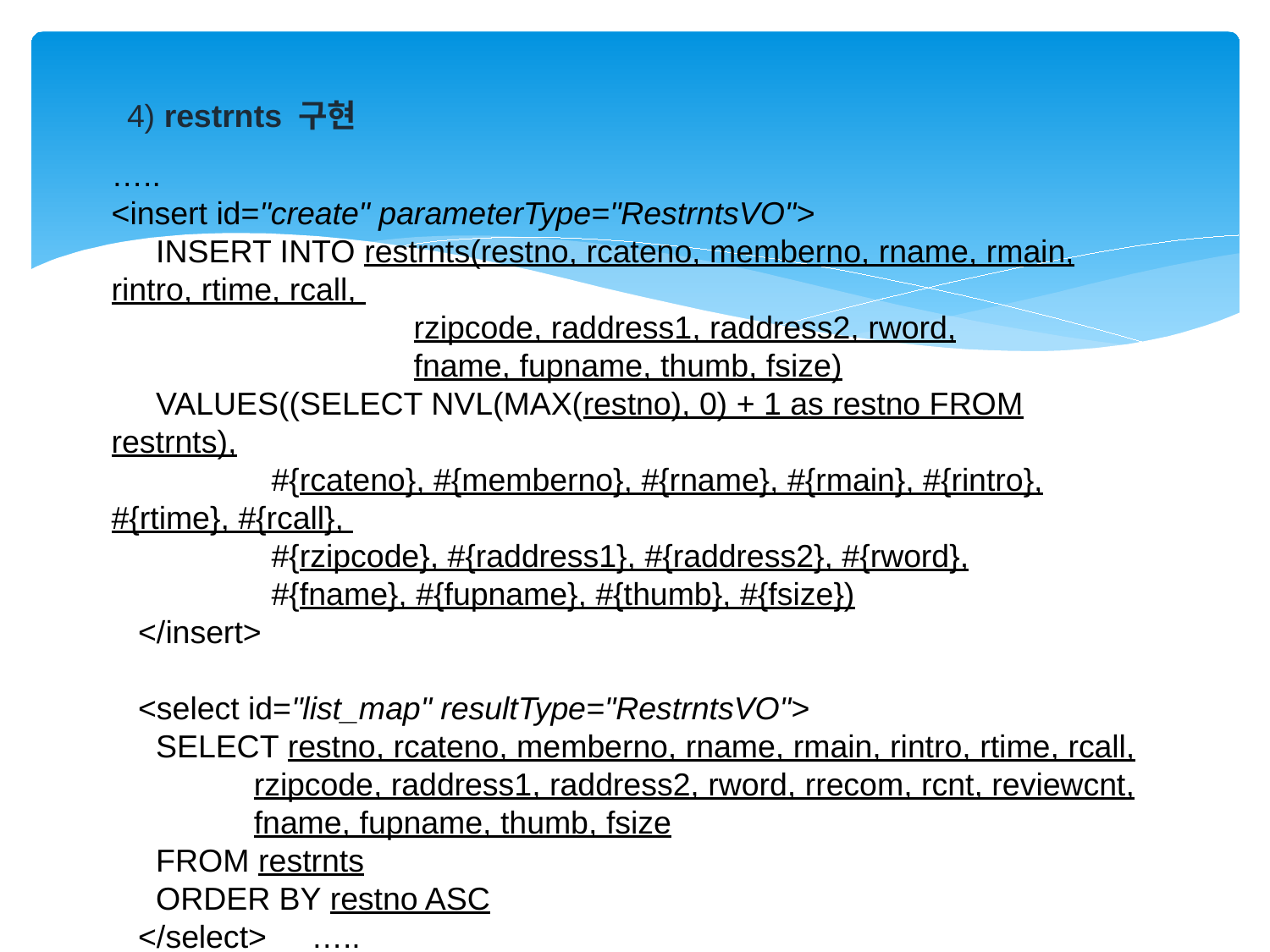

4) restrnts 구현
…..
<insert id="create" parameterType="RestrntsVO">
     INSERT INTO restrnts(restno, rcateno, memberno, rname, rmain, rintro, rtime, rcall,
                                  rzipcode, raddress1, raddress2, rword,
                                  fname, fupname, thumb, fsize)
     VALUES((SELECT NVL(MAX(restno), 0) + 1 as restno FROM restrnts),
                  #{rcateno}, #{memberno}, #{rname}, #{rmain}, #{rintro}, #{rtime}, #{rcall},
                  #{rzipcode}, #{raddress1}, #{raddress2}, #{rword},
                  #{fname}, #{fupname}, #{thumb}, #{fsize})
   </insert>

   <select id="list_map" resultType="RestrntsVO">
     SELECT restno, rcateno, memberno, rname, rmain, rintro, rtime, rcall,
                rzipcode, raddress1, raddress2, rword, rrecom, rcnt, reviewcnt,
                fname, fupname, thumb, fsize
     FROM restrnts
     ORDER BY restno ASC
   </select>     …..